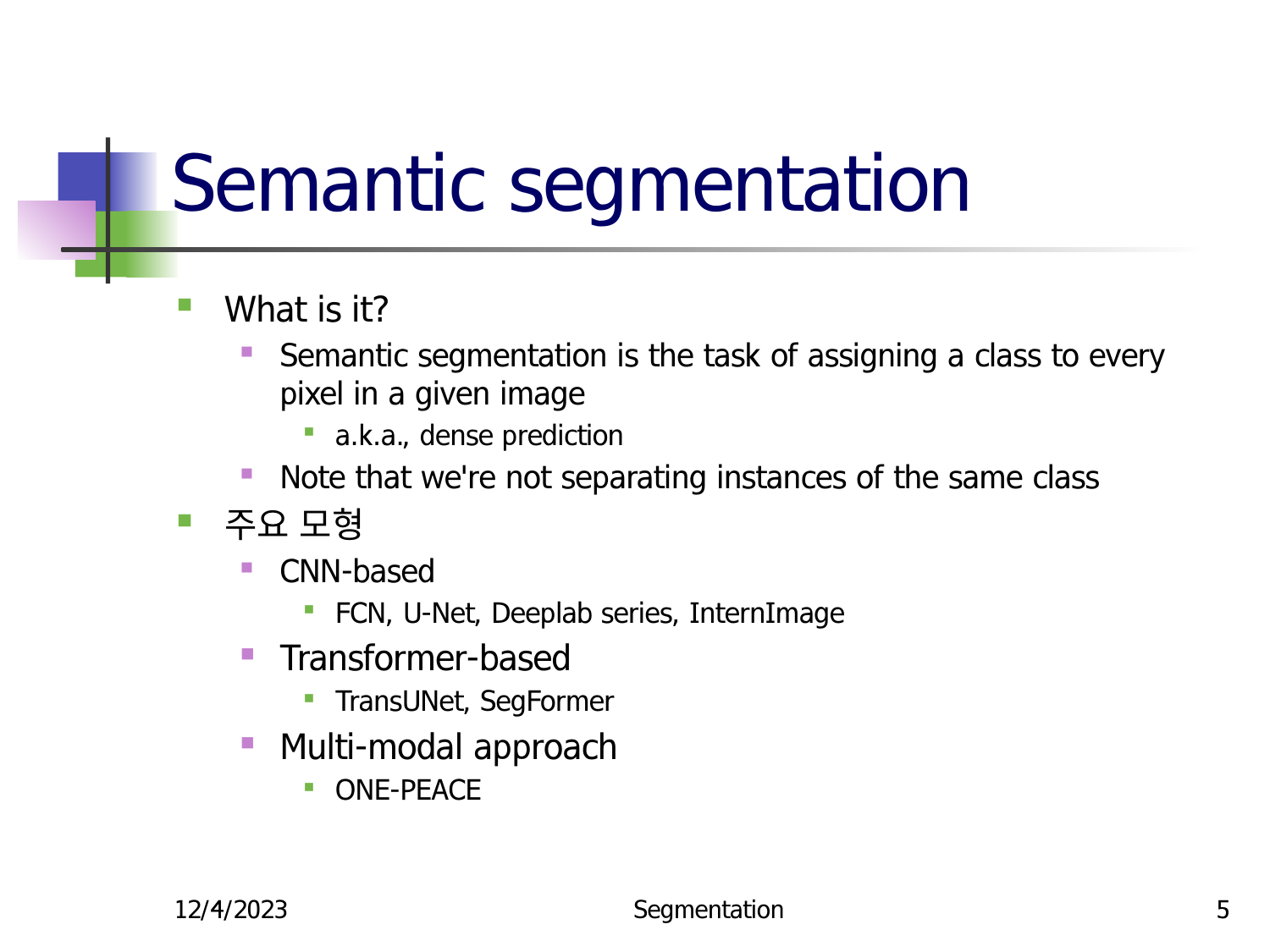

# Semantic segmentation
What is it?
Semantic segmentation is the task of assigning a class to every pixel in a given image
a.k.a., dense prediction
Note that we're not separating instances of the same class
주요 모형
CNN-based
FCN, U-Net, Deeplab series, InternImage
Transformer-based
TransUNet, SegFormer
Multi-modal approach
ONE-PEACE
12/4/2023
Segmentation
5